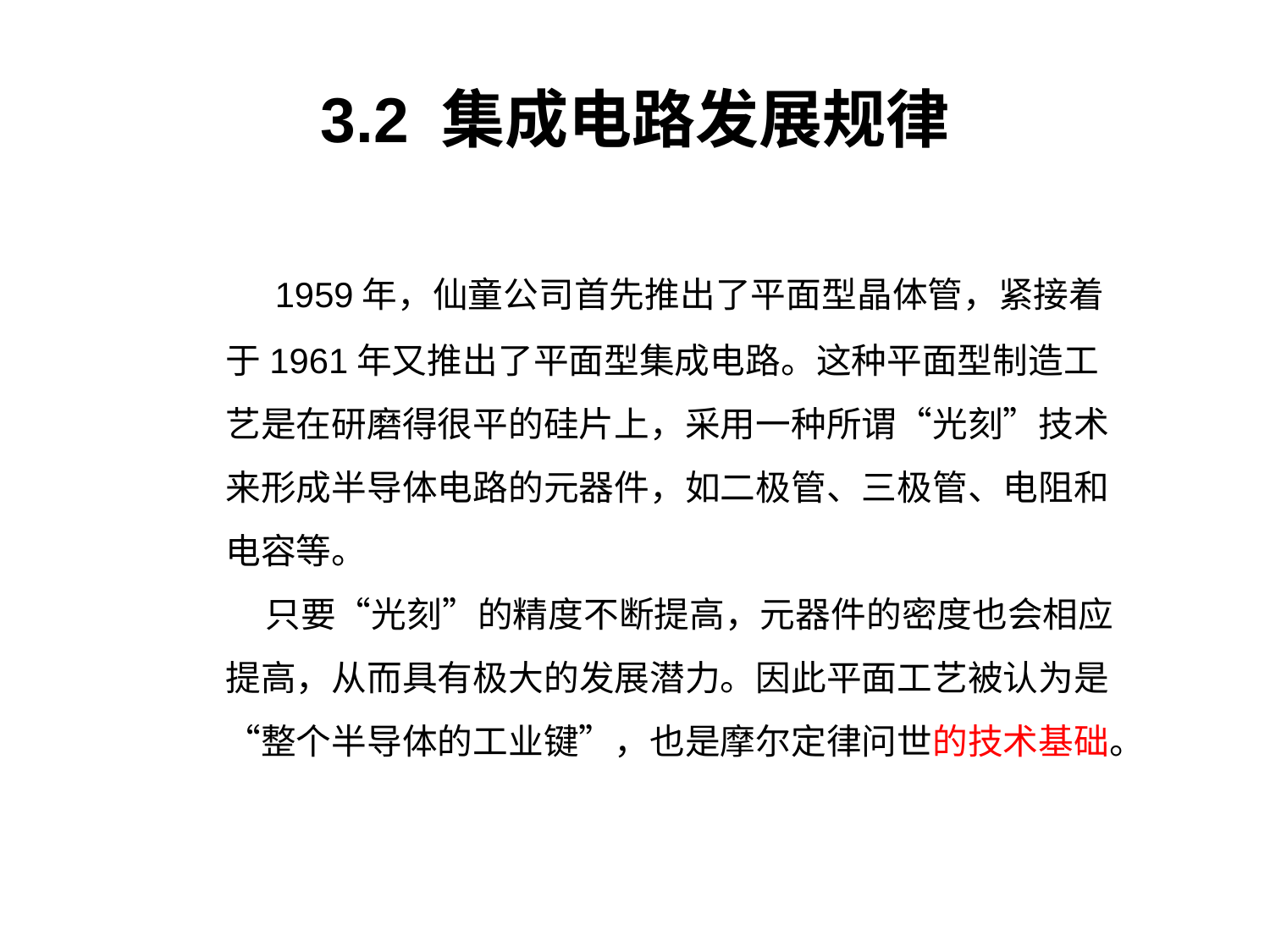

# 3.2 集成电路发展规律
    1959年，仙童公司首先推出了平面型晶体管，紧接着于1961年又推出了平面型集成电路。这种平面型制造工艺是在研磨得很平的硅片上，采用一种所谓“光刻”技术来形成半导体电路的元器件，如二极管、三极管、电阻和电容等。
    只要“光刻”的精度不断提高，元器件的密度也会相应提高，从而具有极大的发展潜力。因此平面工艺被认为是“整个半导体的工业键”，也是摩尔定律问世的技术基础。